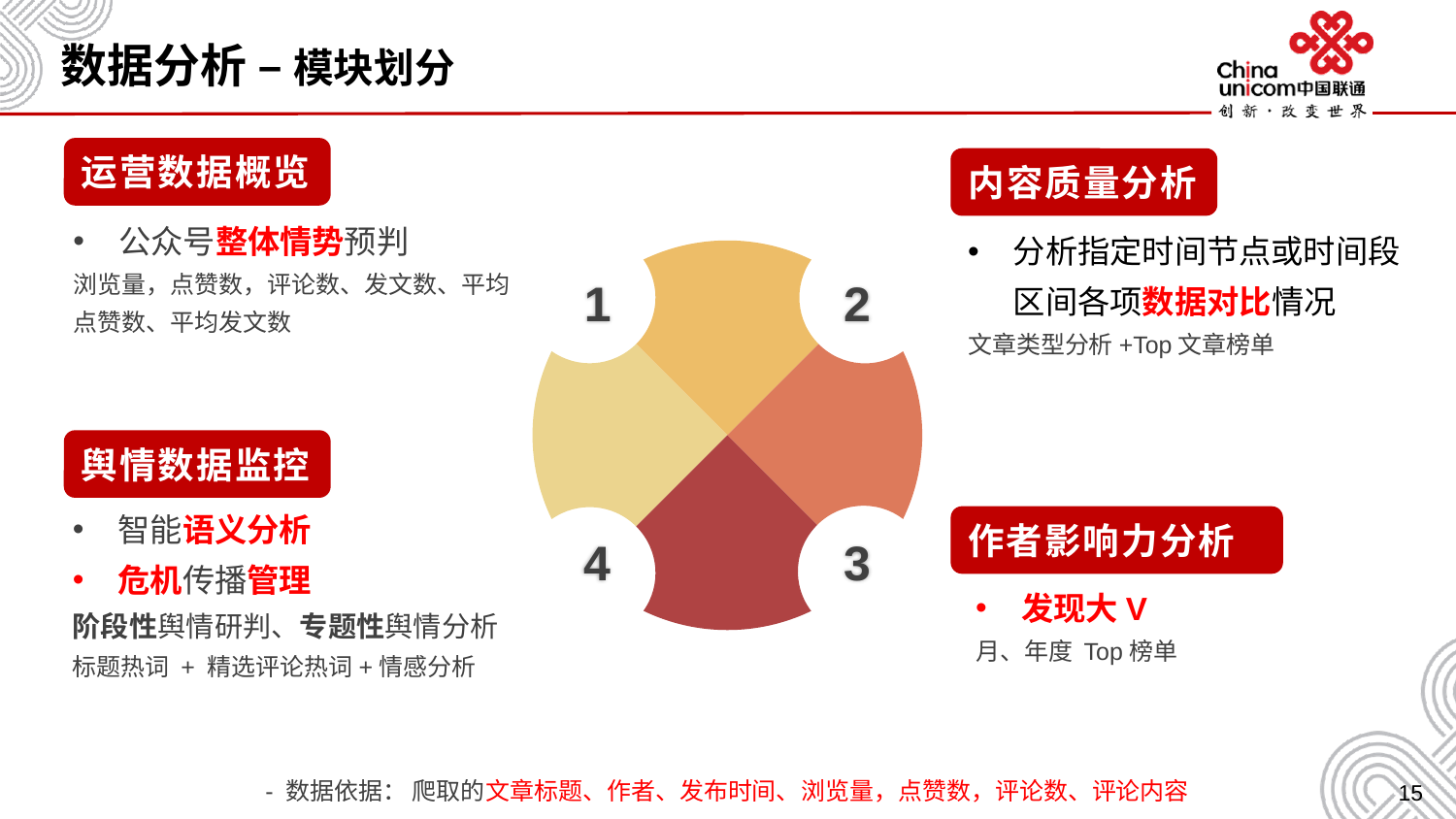

# 数据分析 – 模块划分
运营数据概览
运营数据概览
公众号整体情势预判
浏览量，点赞数，评论数、发文数、平均点赞数、平均发文数
内容质量分析
内容质量分析
分析指定时间节点或时间段区间各项数据对比情况
文章类型分析+Top文章榜单

1
2
舆情监控
智能语义分析
危机传播管理
阶段性舆情研判、专题性舆情分析
标题热词 + 精选评论热词+情感分析

舆情数据监控
作者影响力分析
作者影响力分析
发现大V
月、年度 Top榜单
4
3
15
- 数据依据： 爬取的文章标题、作者、发布时间、浏览量，点赞数，评论数、评论内容